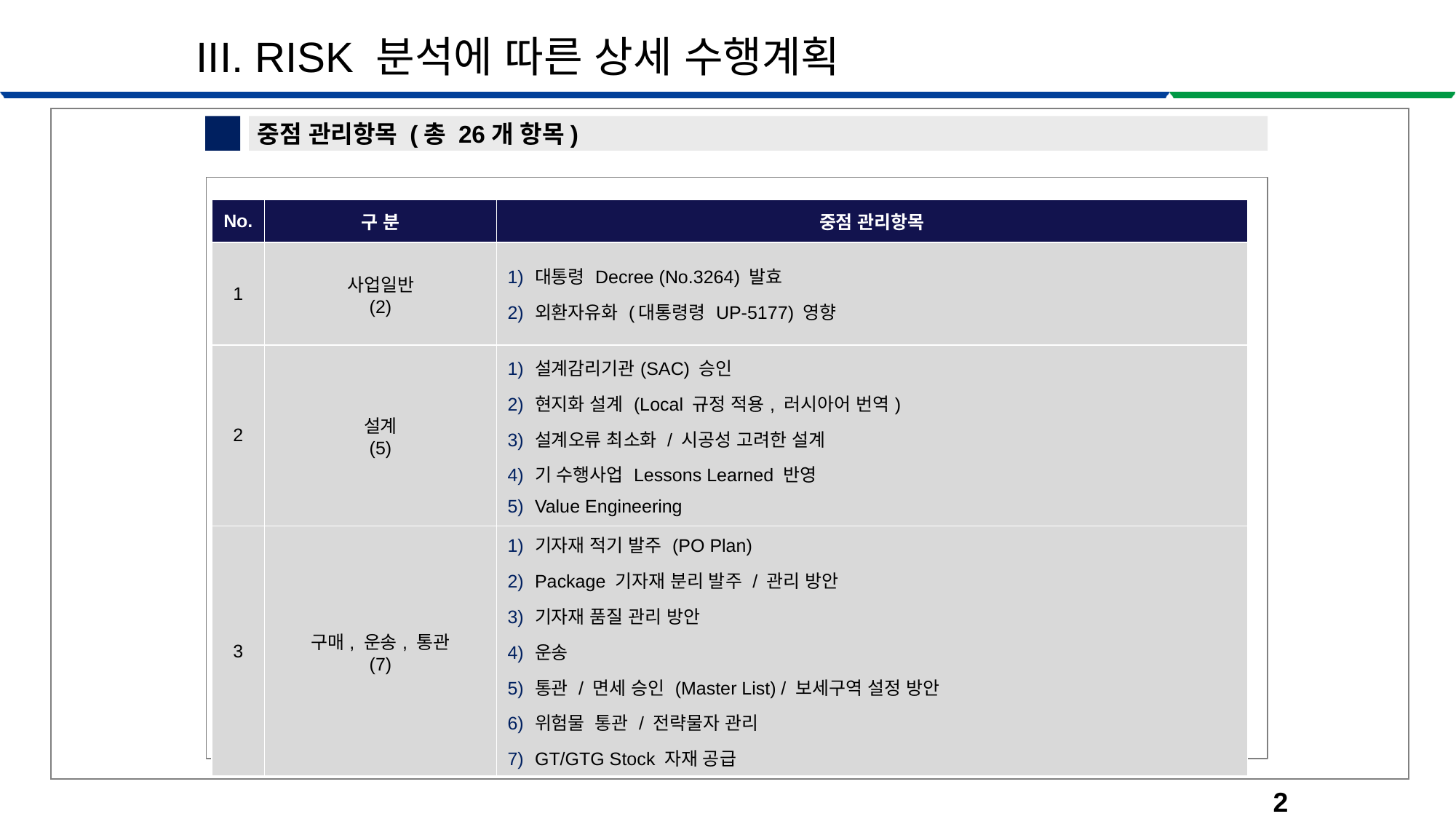

III. RISK 분석에 따른 상세 수행계획
1
중점 관리항목 (총 26개 항목)

| No. | 구 분 | 중점 관리항목 |
| --- | --- | --- |
| 1 | 사업일반 (2) | 대통령 Decree (No.3264) 발효 외환자유화 (대통령령 UP-5177) 영향 |
| 2 | 설계 (5) | 설계감리기관(SAC) 승인 현지화 설계 (Local 규정 적용, 러시아어 번역) 설계오류 최소화 / 시공성 고려한 설계 기 수행사업 Lessons Learned 반영 Value Engineering |
| 3 | 구매, 운송, 통관 (7) | 기자재 적기 발주 (PO Plan) Package 기자재 분리 발주 / 관리 방안 기자재 품질 관리 방안 운송 통관 / 면세 승인 (Master List) / 보세구역 설정 방안 위험물 통관 / 전략물자 관리 GT/GTG Stock 자재 공급 |
28